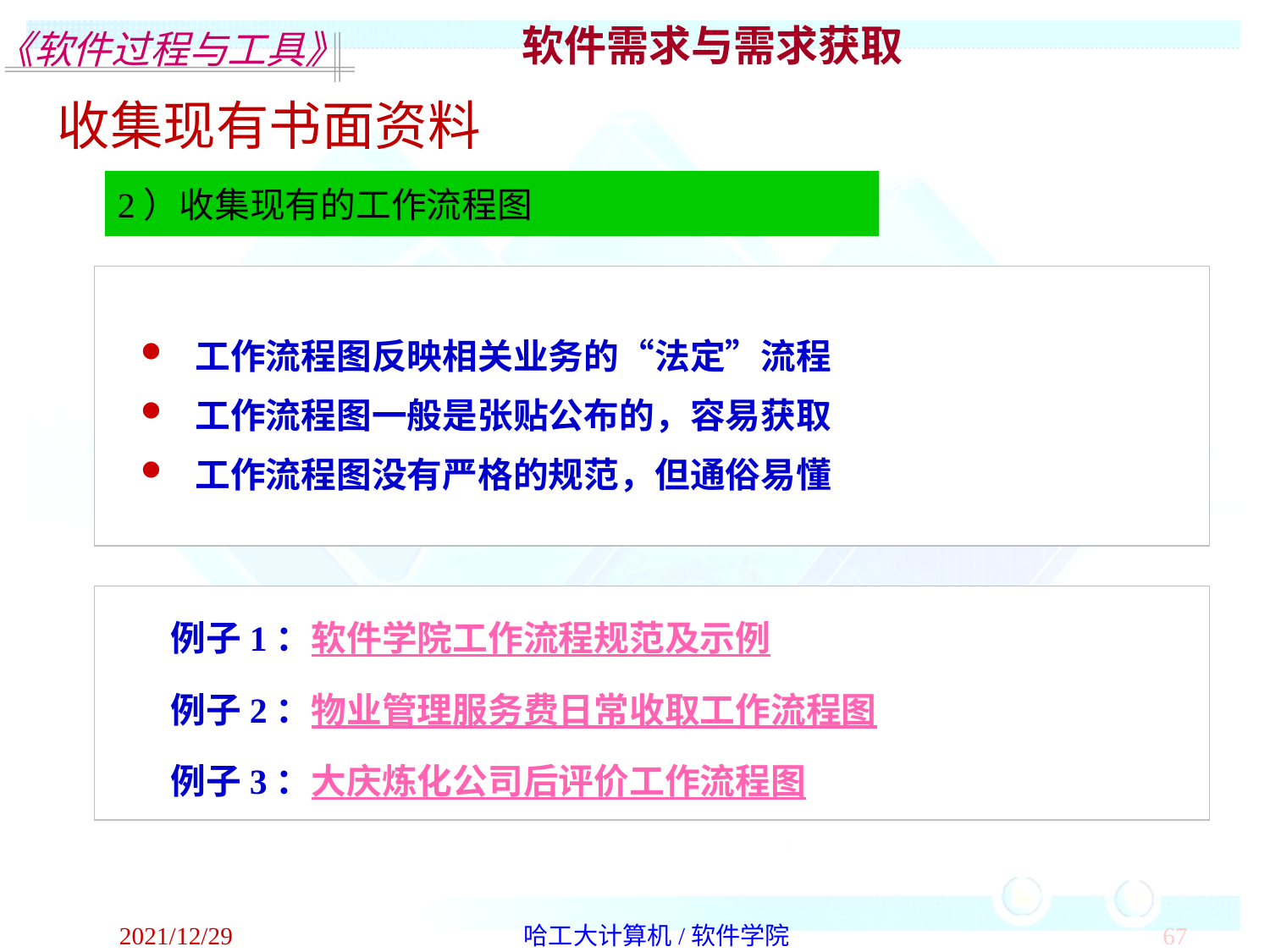

软件需求与需求获取
收集现有书面资料
2）收集现有的工作流程图
  工作流程图反映相关业务的“法定”流程
  工作流程图一般是张贴公布的，容易获取
  工作流程图没有严格的规范，但通俗易懂
例子1：软件学院工作流程规范及示例
例子2：物业管理服务费日常收取工作流程图
例子3：大庆炼化公司后评价工作流程图